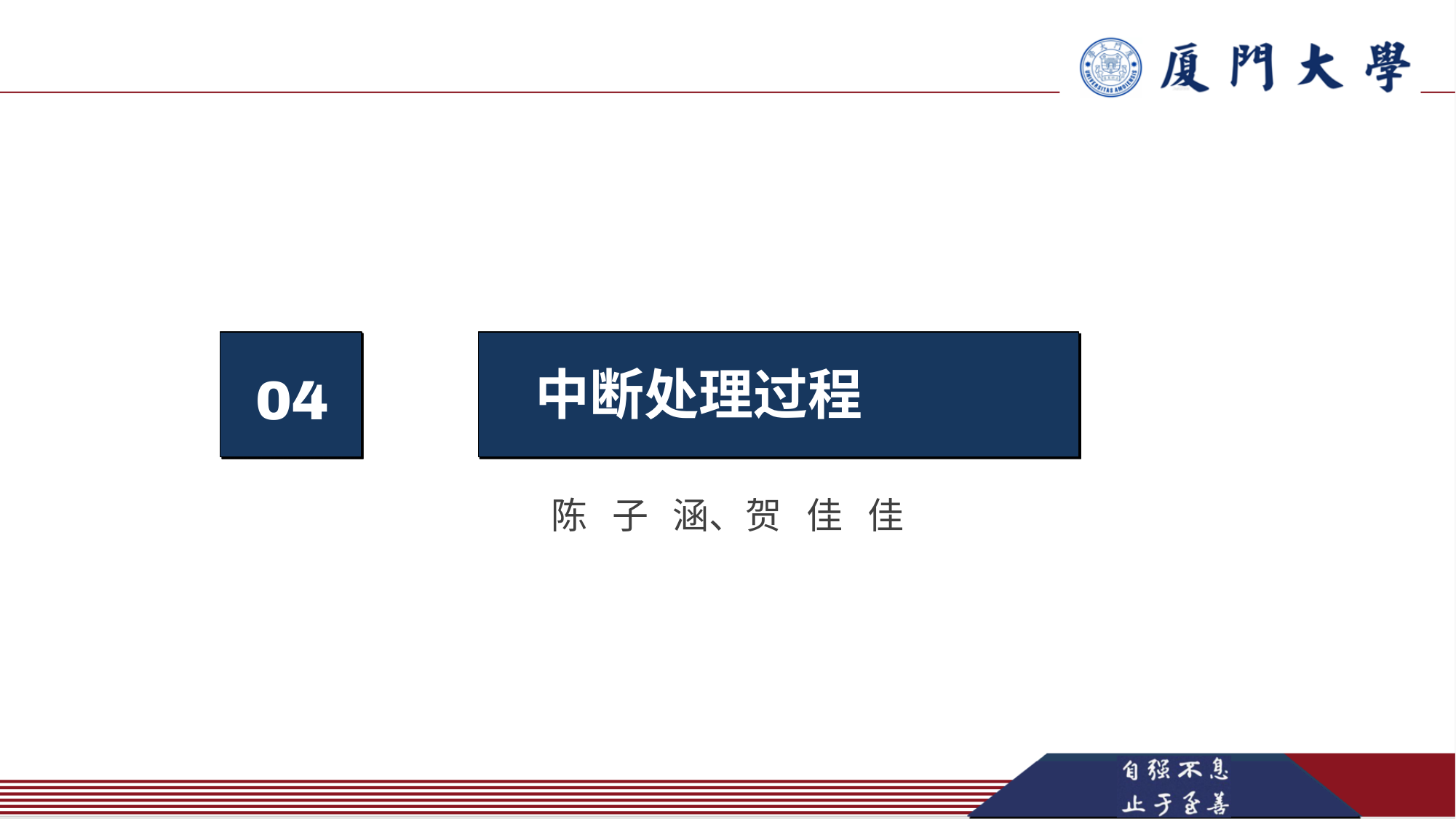

中断处理过程
04
陈   子   涵、贺   佳   佳